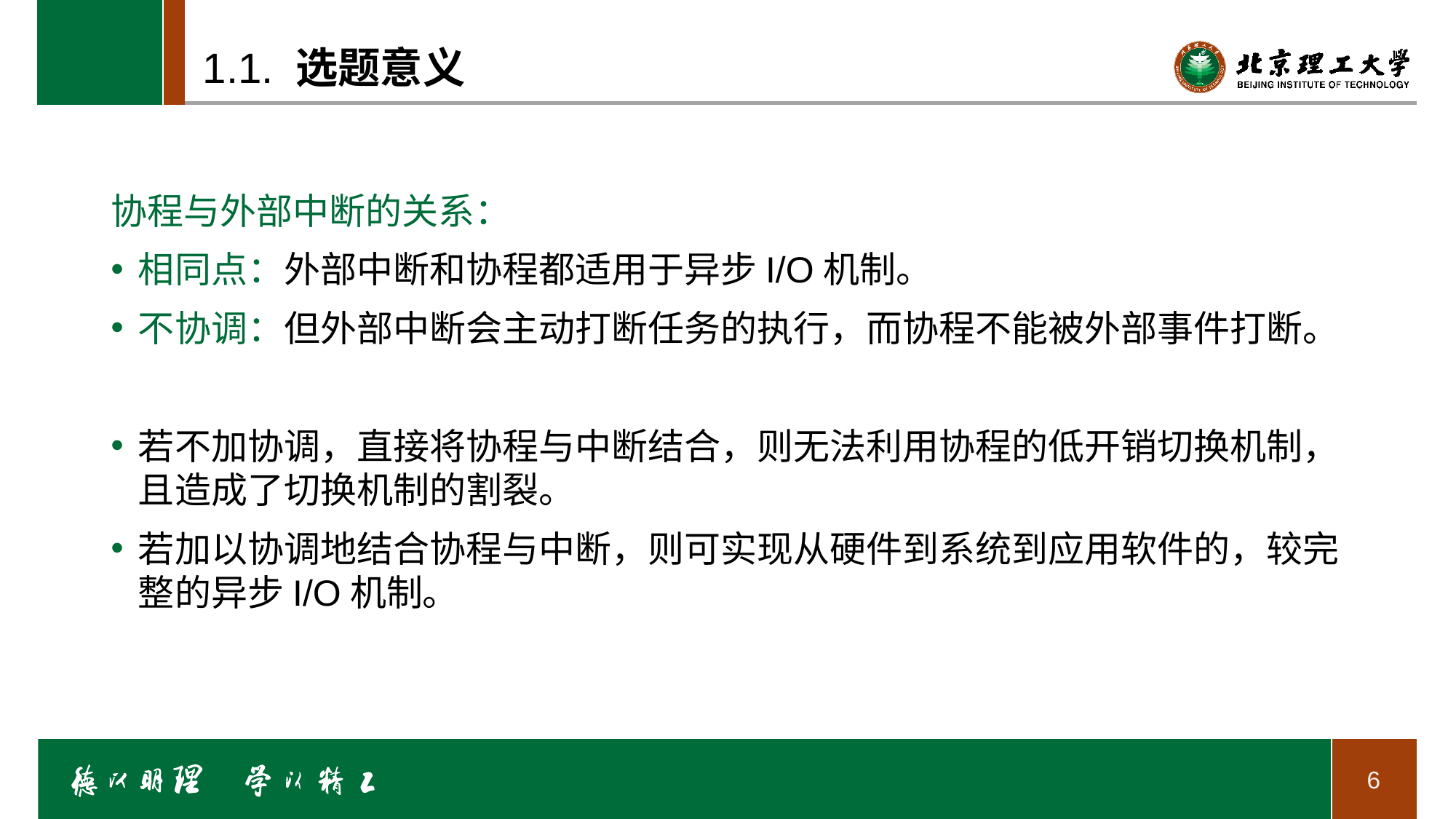

# 1.1. 选题意义
协程与外部中断的关系：
相同点：外部中断和协程都适用于异步I/O机制。
不协调：但外部中断会主动打断任务的执行，而协程不能被外部事件打断。

若不加协调，直接将协程与中断结合，则无法利用协程的低开销切换机制，且造成了切换机制的割裂。
若加以协调地结合协程与中断，则可实现从硬件到系统到应用软件的，较完整的异步I/O机制。